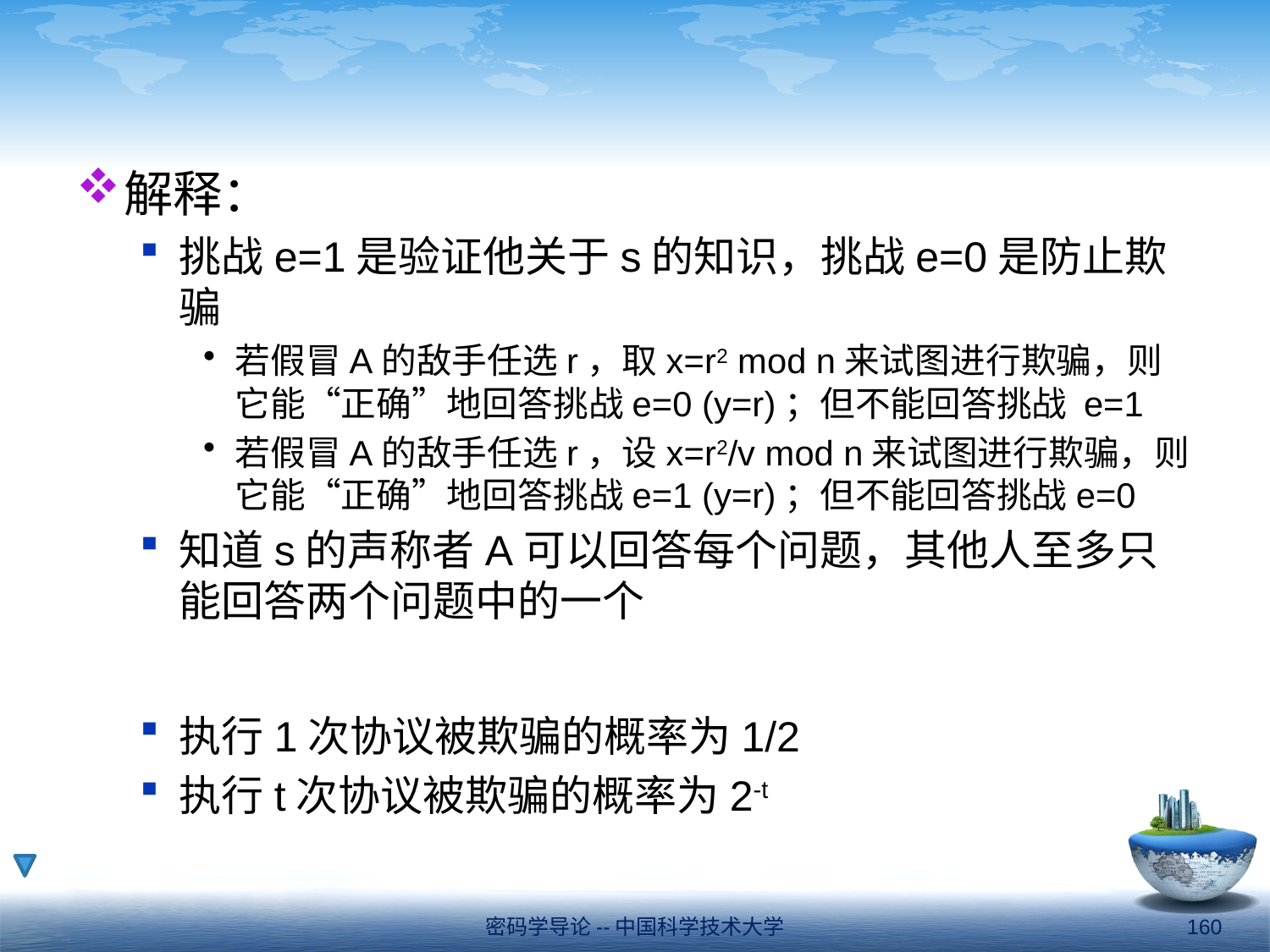

#
解释：
挑战e=1是验证他关于s的知识，挑战e=0是防止欺骗
若假冒A的敌手任选r，取x=r2 mod n来试图进行欺骗，则它能“正确”地回答挑战e=0 (y=r)；但不能回答挑战 e=1
若假冒A的敌手任选r，设x=r2/v mod n来试图进行欺骗，则它能“正确”地回答挑战e=1 (y=r)；但不能回答挑战e=0
知道s的声称者A可以回答每个问题，其他人至多只能回答两个问题中的一个

执行1次协议被欺骗的概率为1/2
执行t次协议被欺骗的概率为2-t

密码学导论--中国科学技术大学
160